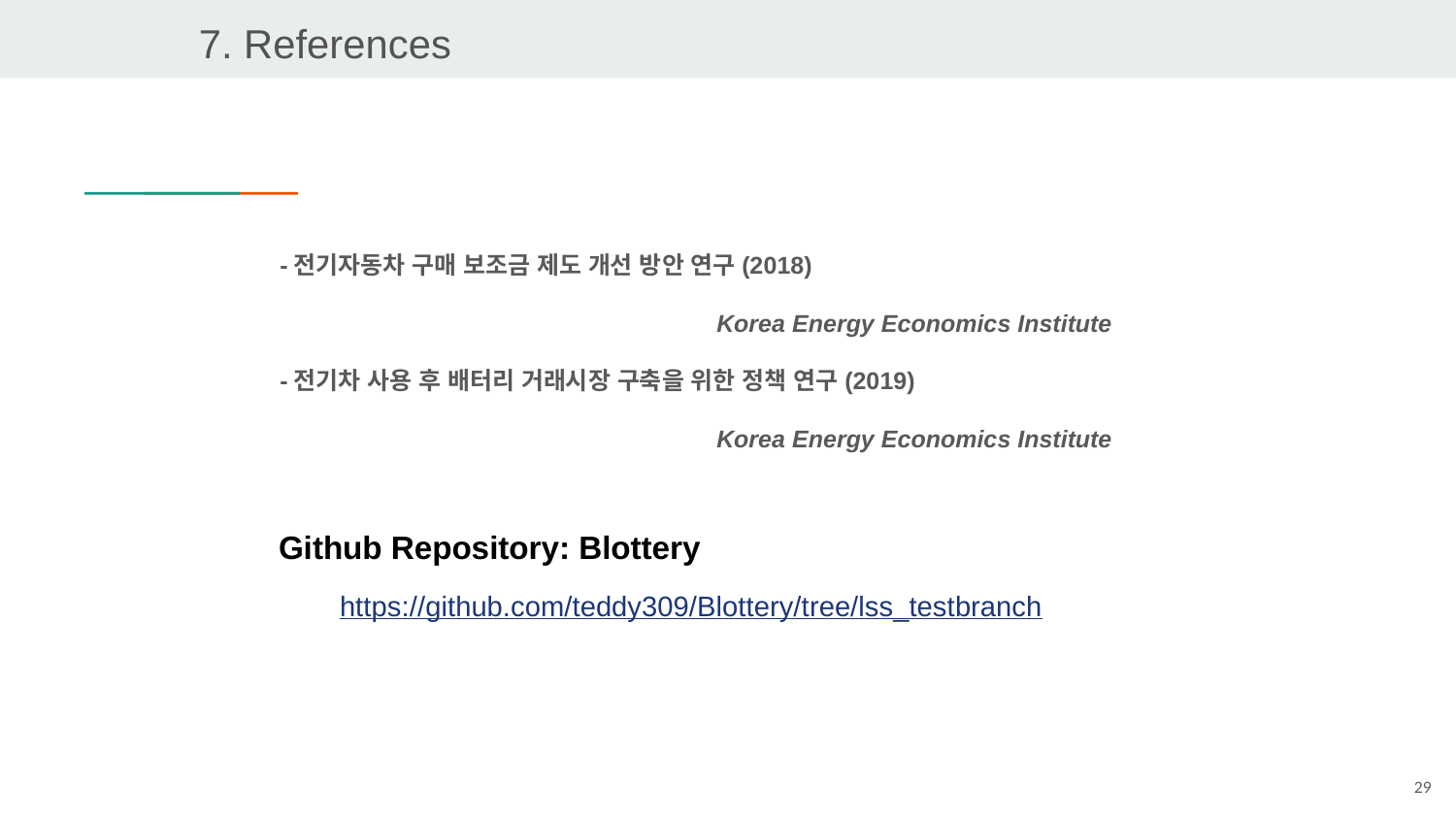

7. References
-전기자동차 구매 보조금 제도 개선 방안 연구(2018)
			Korea Energy Economics Institute
-전기차 사용 후 배터리 거래시장 구축을 위한 정책 연구(2019)
			Korea Energy Economics Institute
Github Repository: Blottery
https://github.com/teddy309/Blottery/tree/lss_testbranch
29